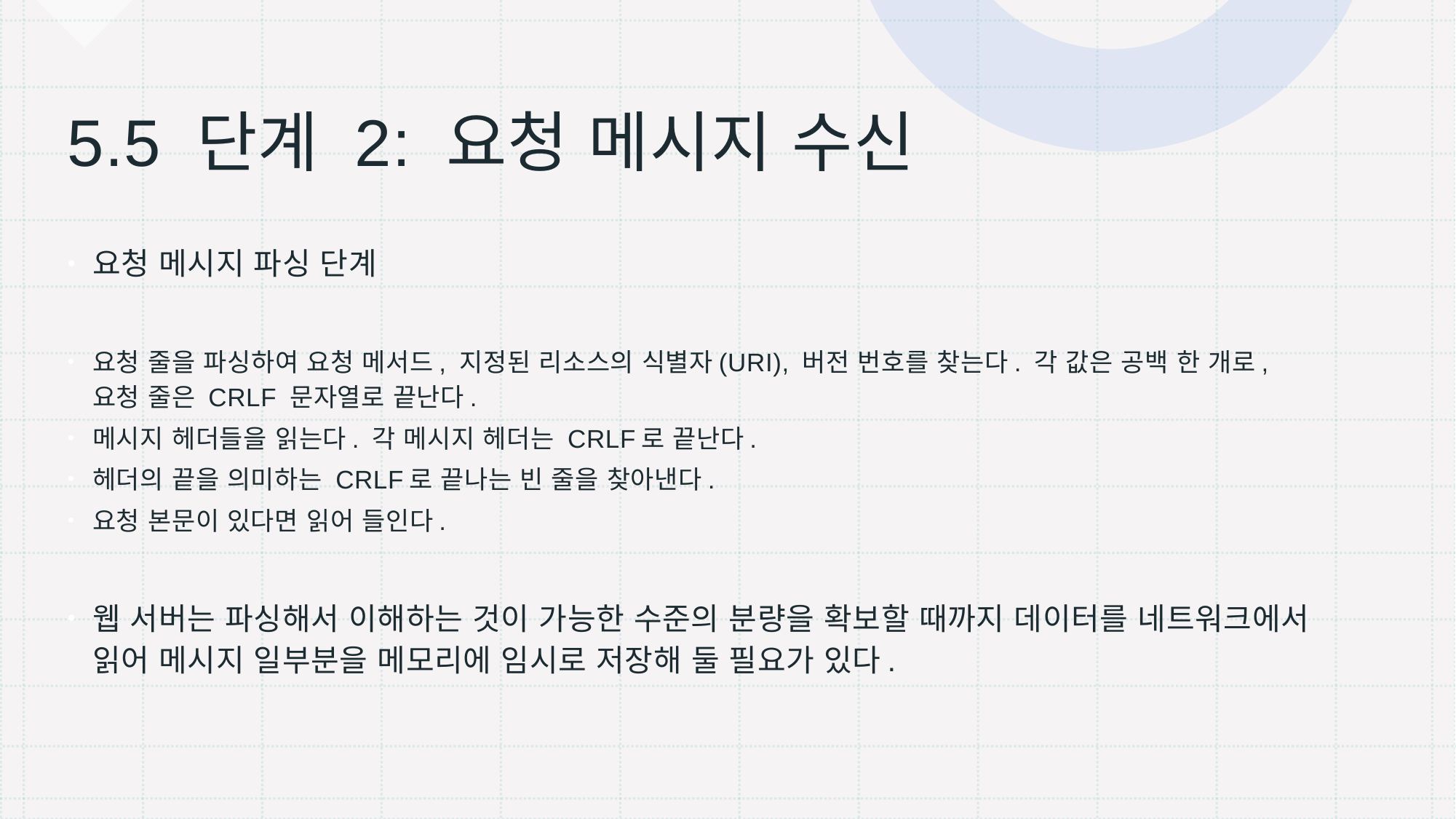

# 5.5 단계 2: 요청 메시지 수신
요청 메시지 파싱 단계

요청 줄을 파싱하여 요청 메서드, 지정된 리소스의 식별자(URI), 버전 번호를 찾는다. 각 값은 공백 한 개로, 요청 줄은 CRLF 문자열로 끝난다.
메시지 헤더들을 읽는다. 각 메시지 헤더는 CRLF로 끝난다.
헤더의 끝을 의미하는 CRLF로 끝나는 빈 줄을 찾아낸다.
요청 본문이 있다면 읽어 들인다.

웹 서버는 파싱해서 이해하는 것이 가능한 수준의 분량을 확보할 때까지 데이터를 네트워크에서 읽어 메시지 일부분을 메모리에 임시로 저장해 둘 필요가 있다.